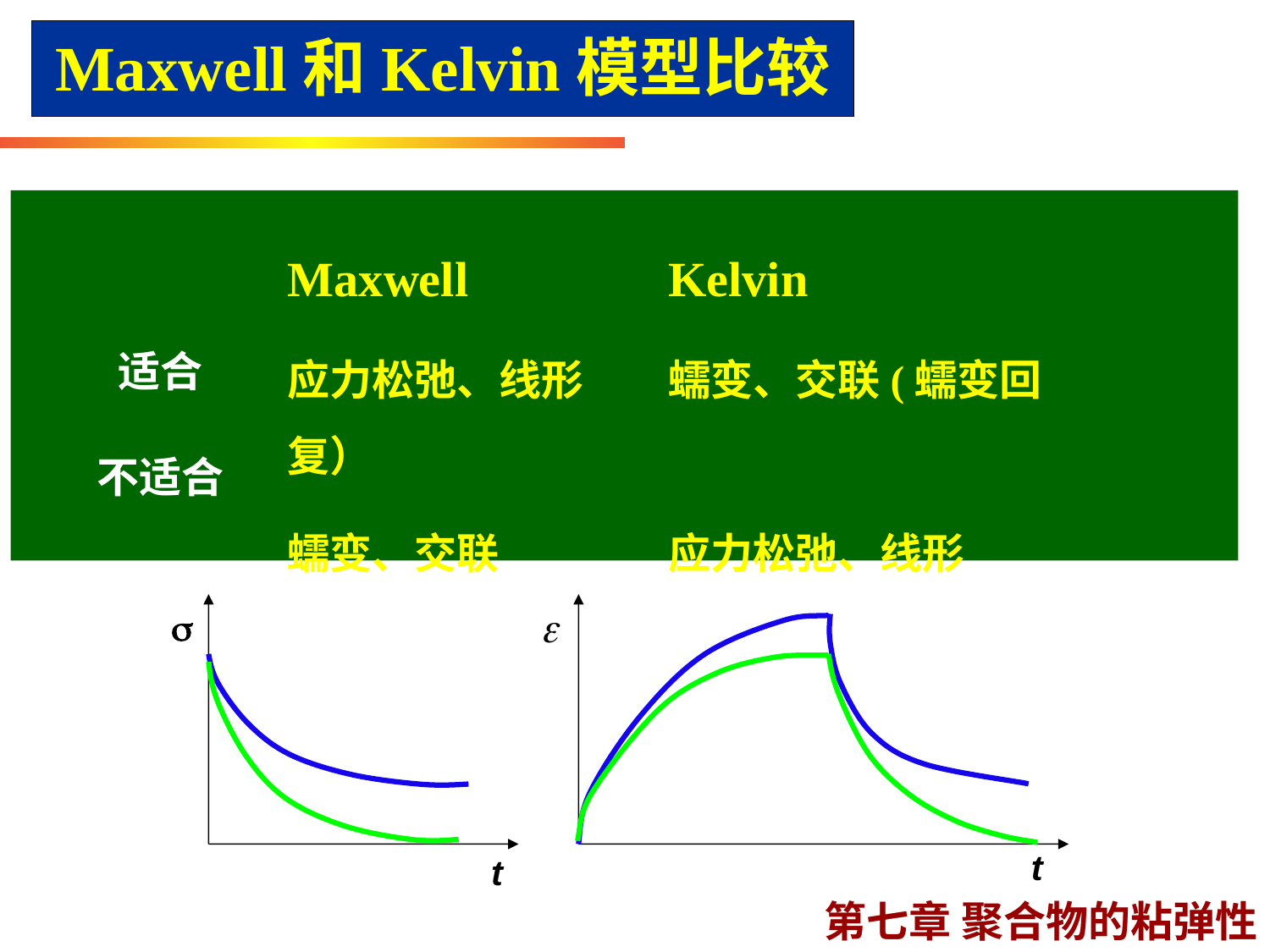

# Maxwell和Kelvin模型比较

Maxwell		Kelvin
应力松弛、线形	蠕变、交联(蠕变回复）
蠕变、交联		应力松弛、线形
适合
不适合

σ

t
ε

t